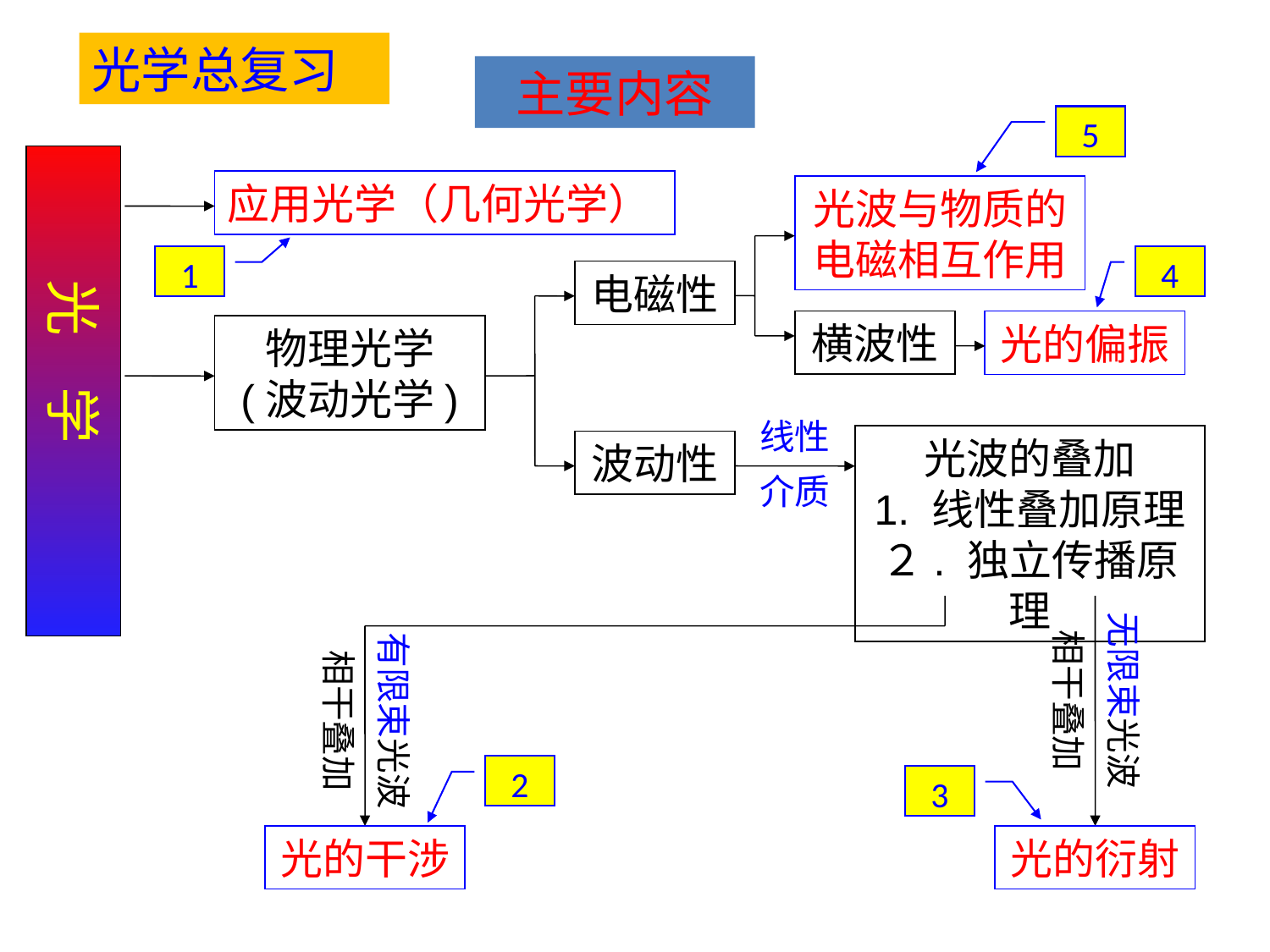

光学总复习
主要内容
5
	光    学
应用光学（几何光学）
光波与物质的电磁相互作用

1
4
电磁性

横波性
光的偏振
物理光学
(波动光学)

线性介质
光波的叠加
1. 线性叠加原理
２. 独立传播原理
波动性

无限束光波相干叠加

有限束光波相干叠加

2
3
光的干涉
光的衍射